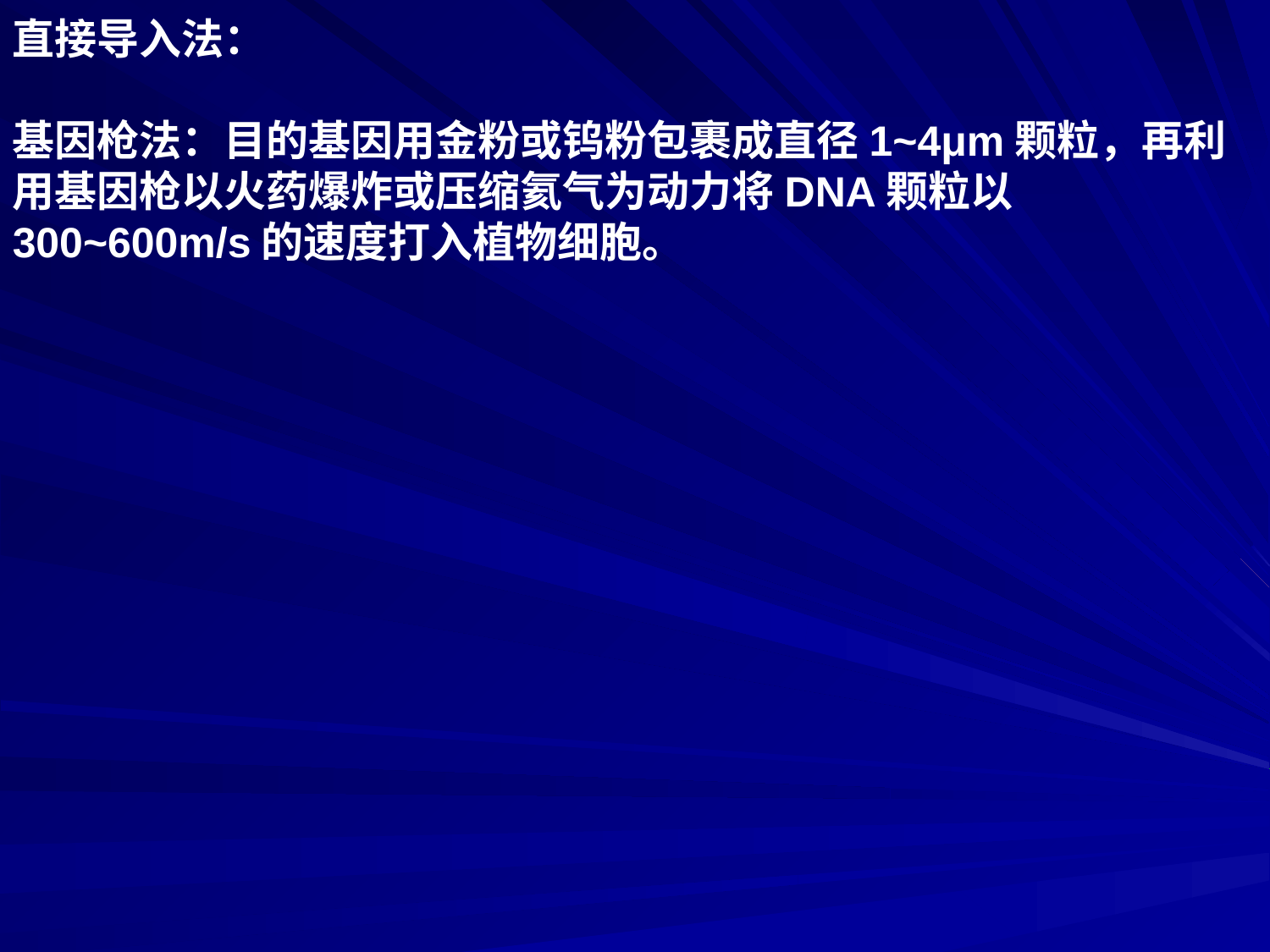

直接导入法：

基因枪法：目的基因用金粉或钨粉包裹成直径1~4μm颗粒，再利用基因枪以火药爆炸或压缩氦气为动力将DNA颗粒以300~600m/s的速度打入植物细胞。